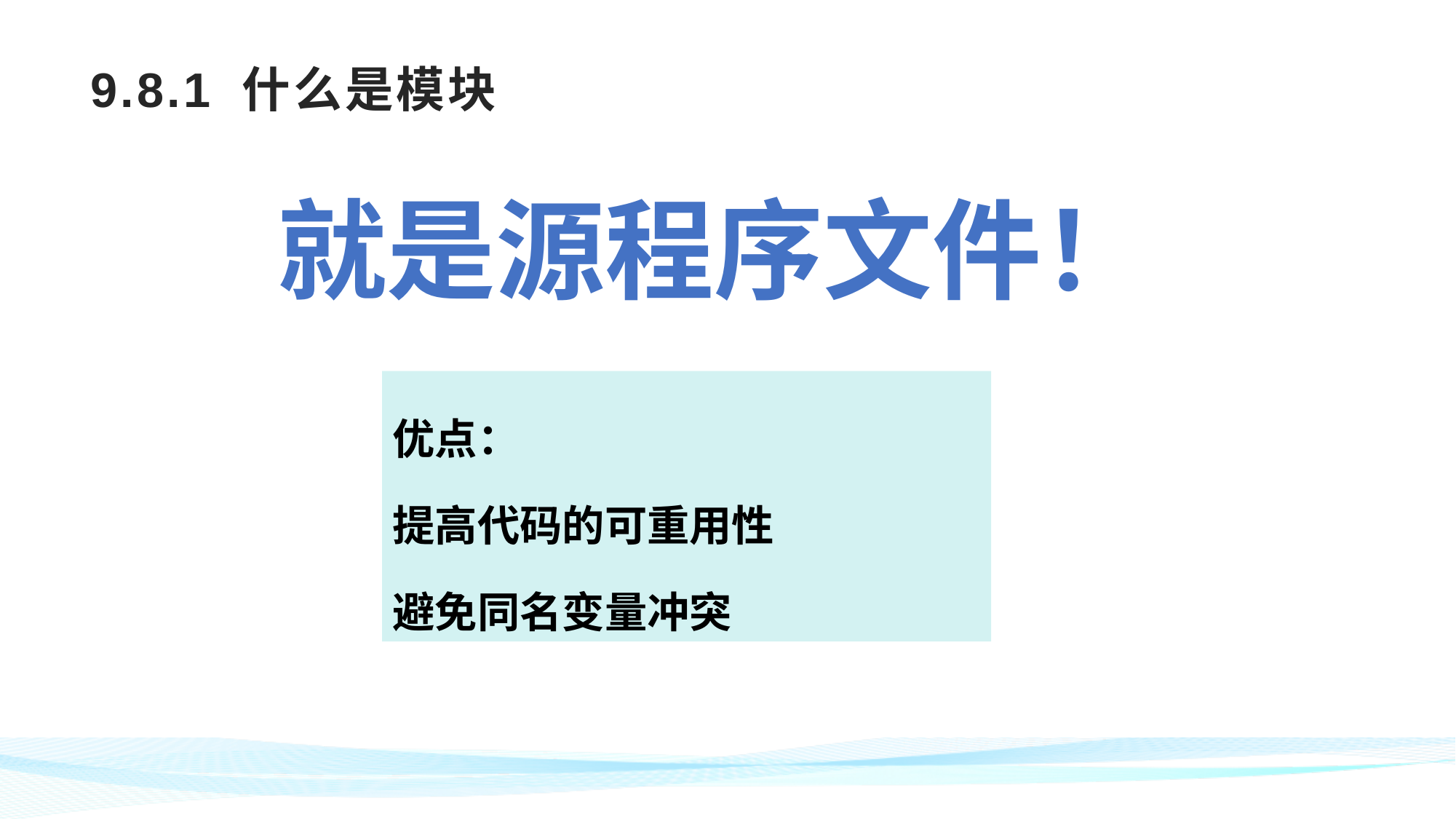

# 9.8.1 什么是模块
就是源程序文件！
优点：
提高代码的可重用性
避免同名变量冲突